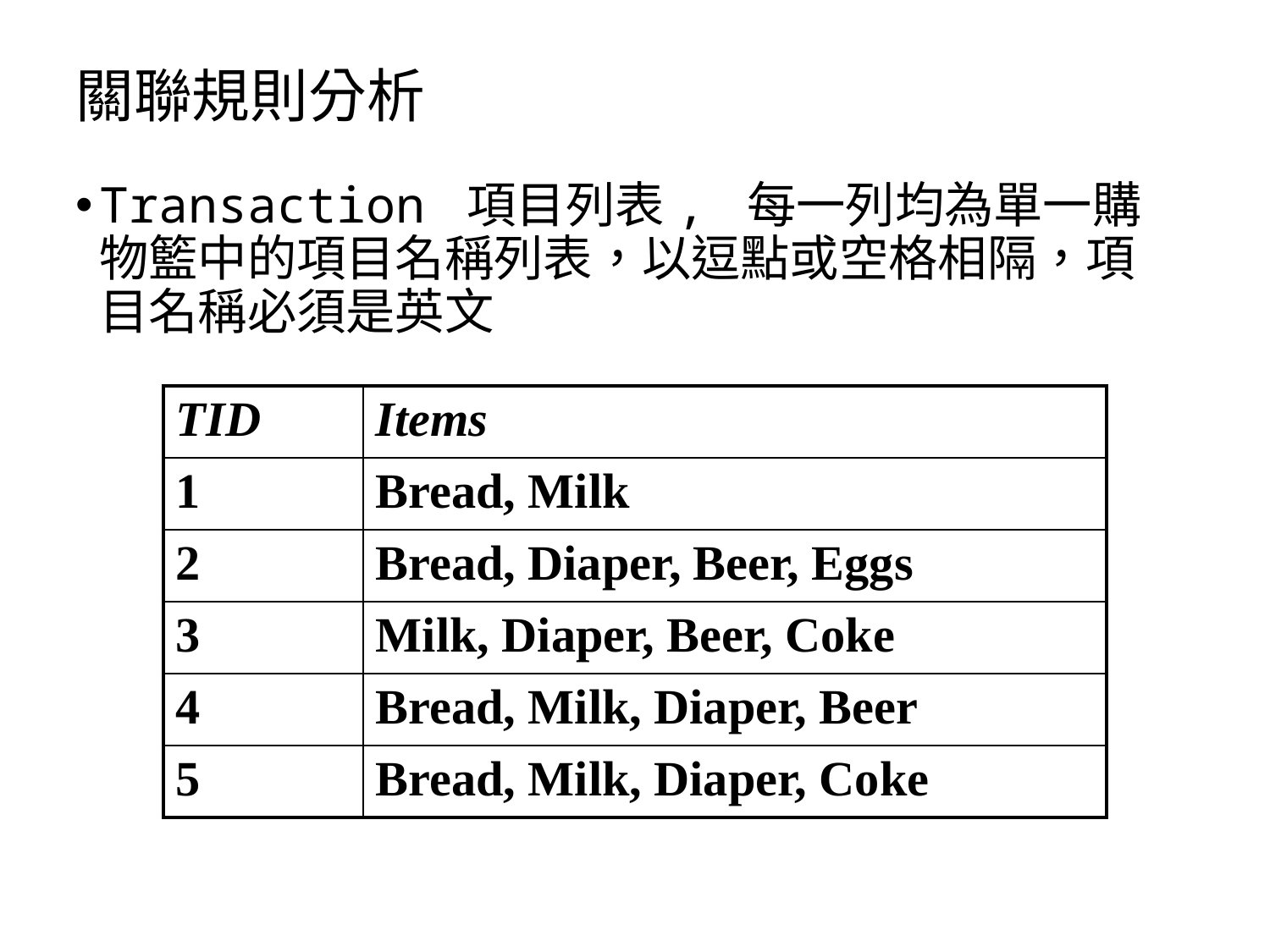

# 關聯規則分析
Transaction 項目列表, 每一列均為單一購物籃中的項目名稱列表，以逗點或空格相隔，項目名稱必須是英文
| TID | Items |
| --- | --- |
| 1 | Bread, Milk |
| 2 | Bread, Diaper, Beer, Eggs |
| 3 | Milk, Diaper, Beer, Coke |
| 4 | Bread, Milk, Diaper, Beer |
| 5 | Bread, Milk, Diaper, Coke |